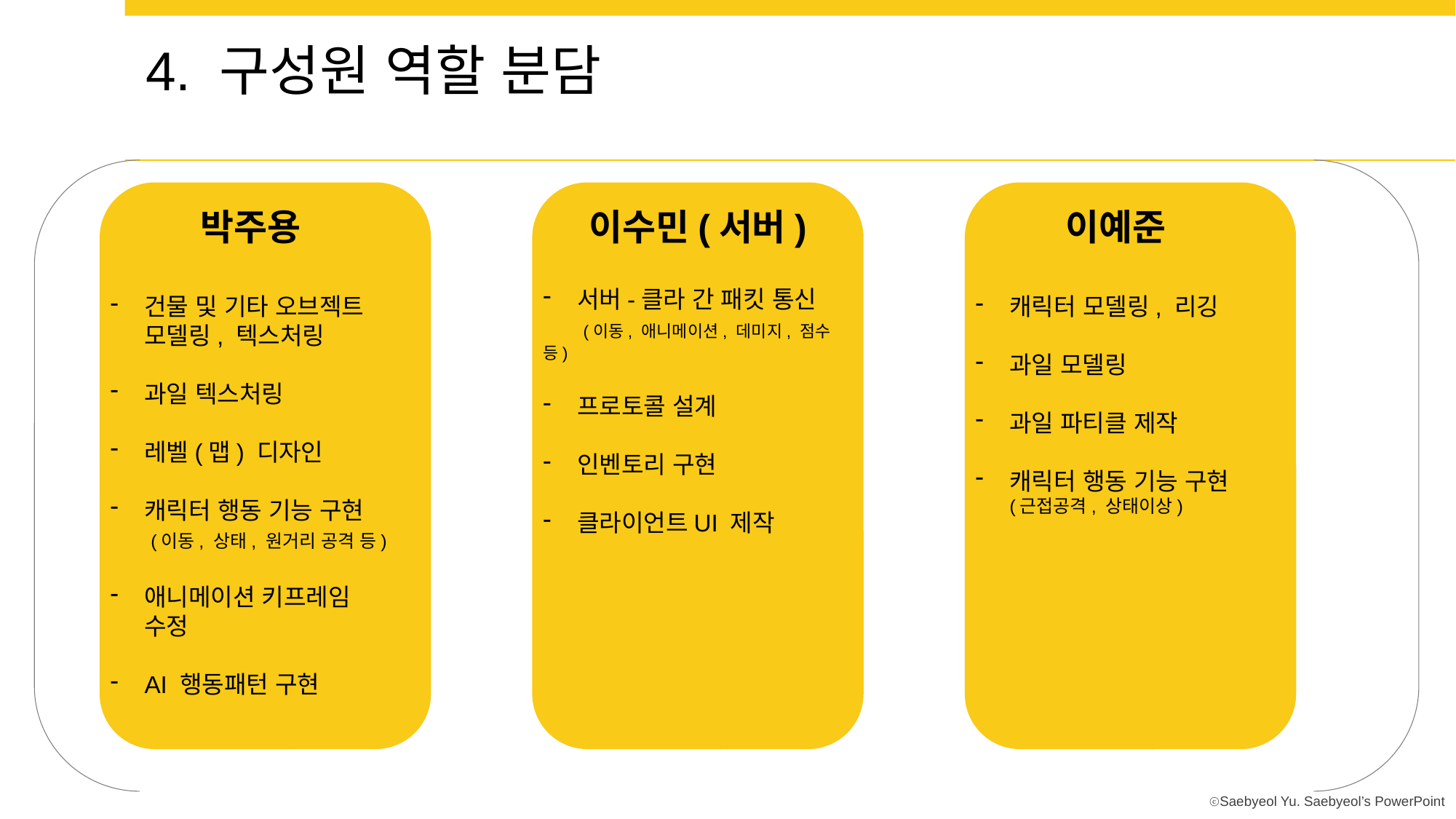

4. 구성원 역할 분담

박주용

건물 및 기타 오브젝트 모델링, 텍스처링

과일 텍스처링

레벨(맵) 디자인

캐릭터 행동 기능 구현
      (이동, 상태, 원거리 공격 등)

애니메이션 키프레임 수정

AI 행동패턴 구현

이수민(서버)

서버-클라 간 패킷 통신
      (이동, 애니메이션, 데미지, 점수 등)

프로토콜 설계

인벤토리 구현

클라이언트UI 제작
이예준

캐릭터 모델링, 리깅

과일 모델링

과일 파티클 제작

캐릭터 행동 기능 구현(근접공격, 상태이상)